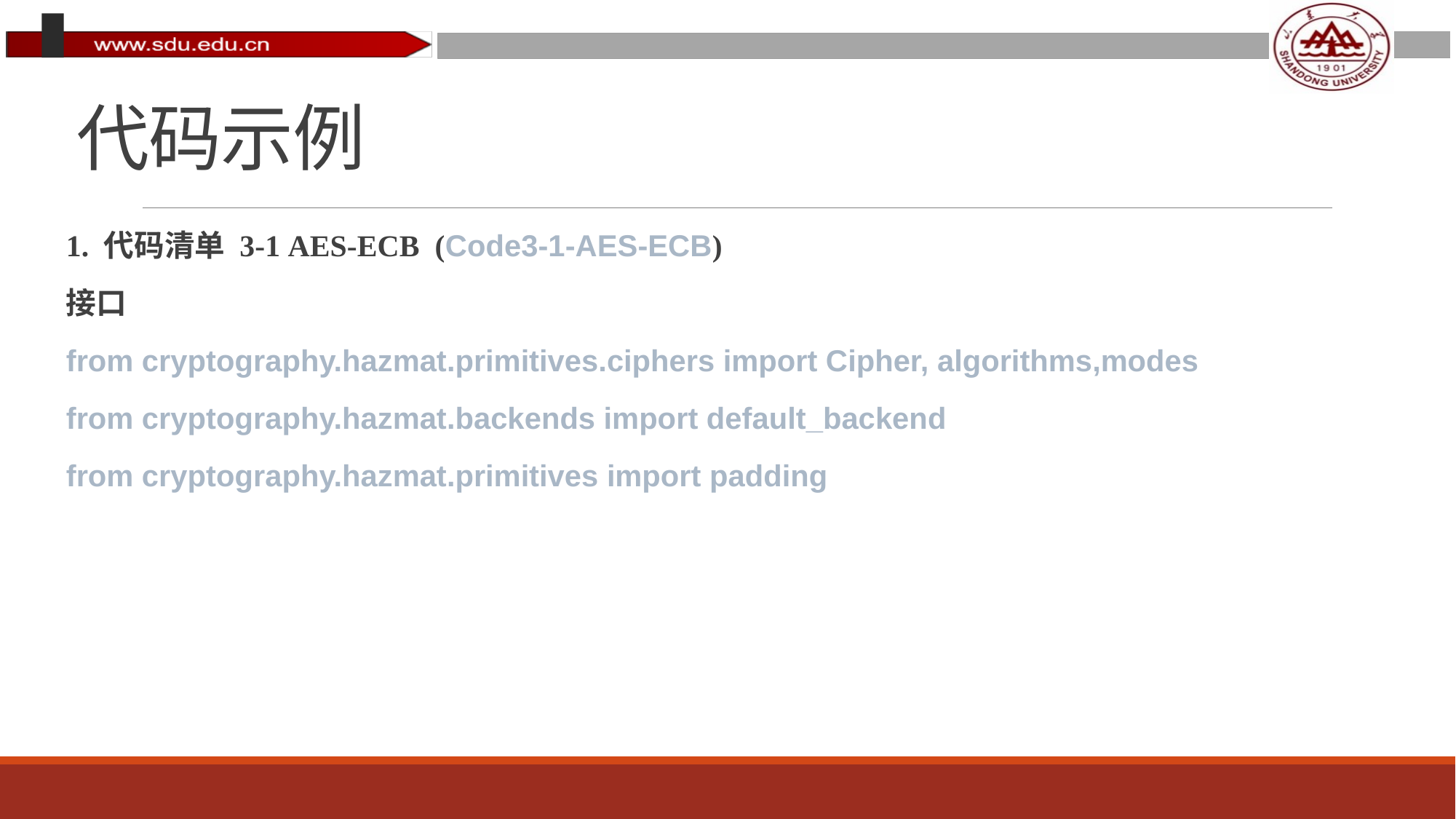

# 代码示例
1. 代码清单 3-1 AES-ECB  (Code3-1-AES-ECB)
接口
from cryptography.hazmat.primitives.ciphers import Cipher, algorithms,modes
from cryptography.hazmat.backends import default_backend
from cryptography.hazmat.primitives import padding